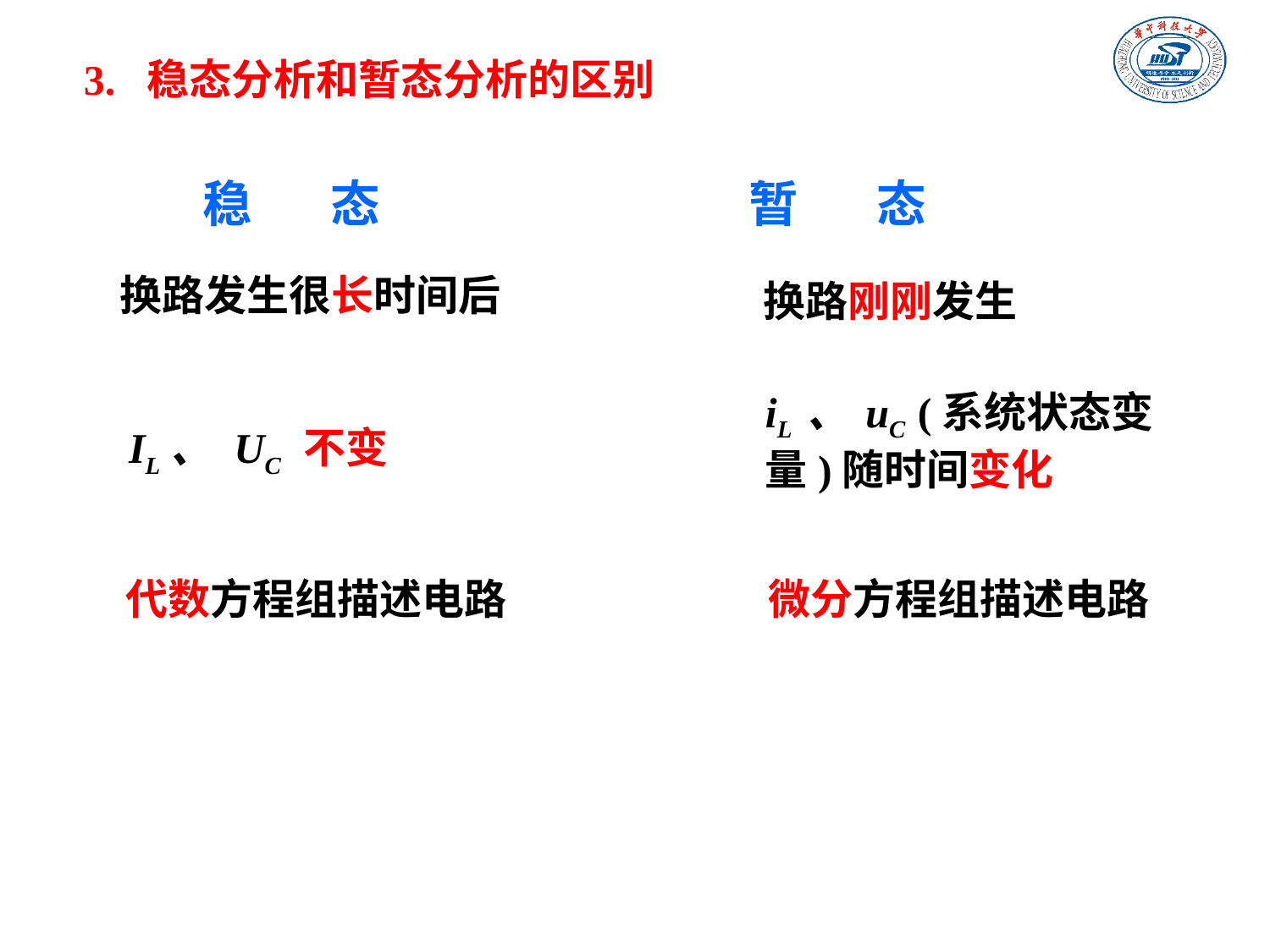

3.  稳态分析和暂态分析的区别
稳       态                                 暂       态
换路发生很长时间后
换路刚刚发生
iL 、 uC  (系统状态变量)随时间变化
IL、  UC  不变
代数方程组描述电路
微分方程组描述电路